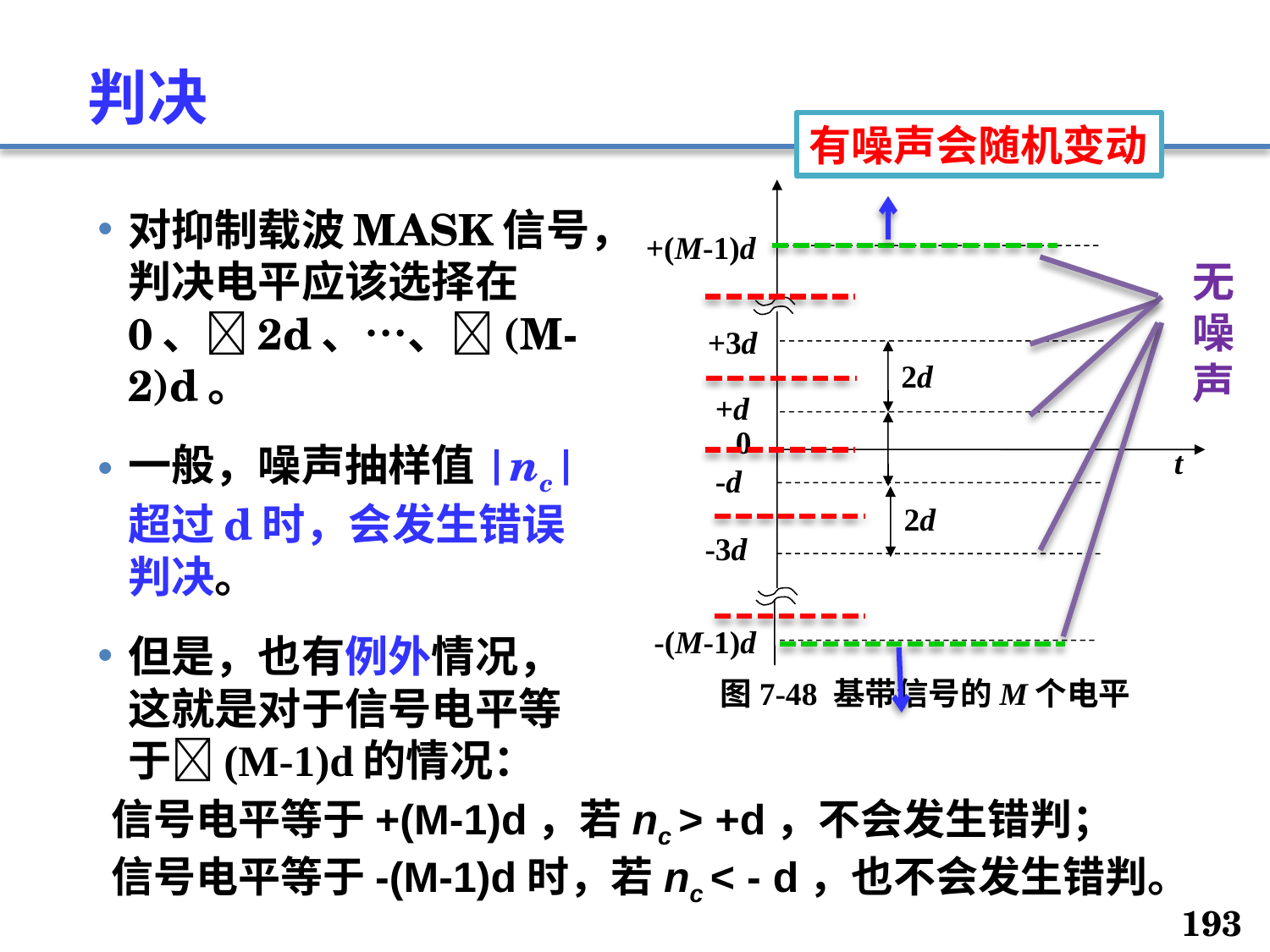

# 判决
有噪声会随机变动

+(M-1)d
+3d
2d
+d
-d
2d
-3d
-(M-1)d
0
t
图7-48 基带信号的M个电平
对抑制载波MASK信号，判决电平应该选择在0、±2d、…、±(M-2)d。
一般，噪声抽样值|nc|超过d时，会发生错误判决。
但是，也有例外情况，这就是对于信号电平等于±(M-1)d的情况：
无噪声
信号电平等于+(M-1)d，若nc > +d，不会发生错判；
信号电平等于-(M-1)d时，若nc < - d，也不会发生错判。
193